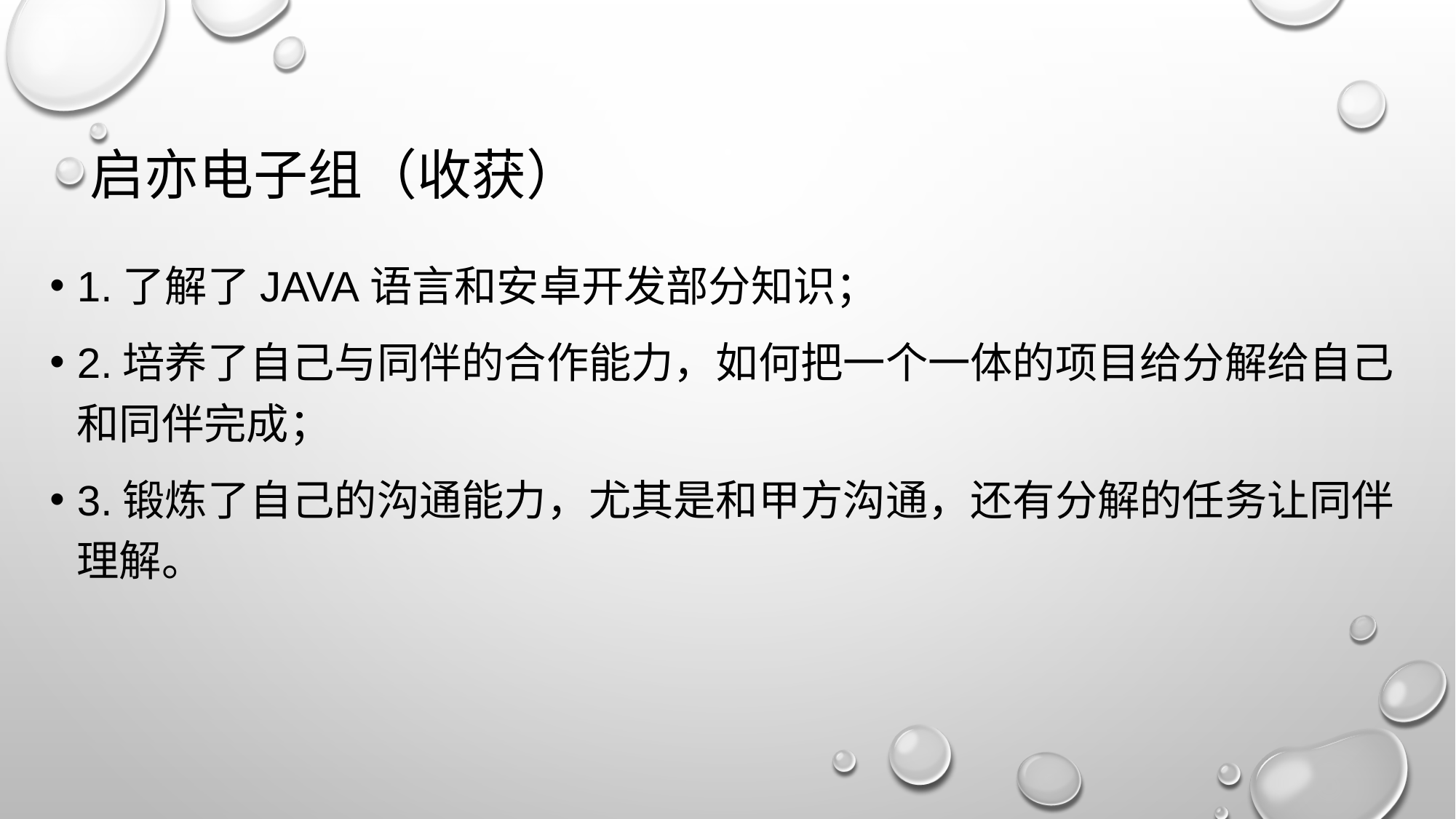

# 启亦电子组（收获）
1.了解了java语言和安卓开发部分知识；
2.培养了自己与同伴的合作能力，如何把一个一体的项目给分解给自己和同伴完成；
3.锻炼了自己的沟通能力，尤其是和甲方沟通，还有分解的任务让同伴理解。